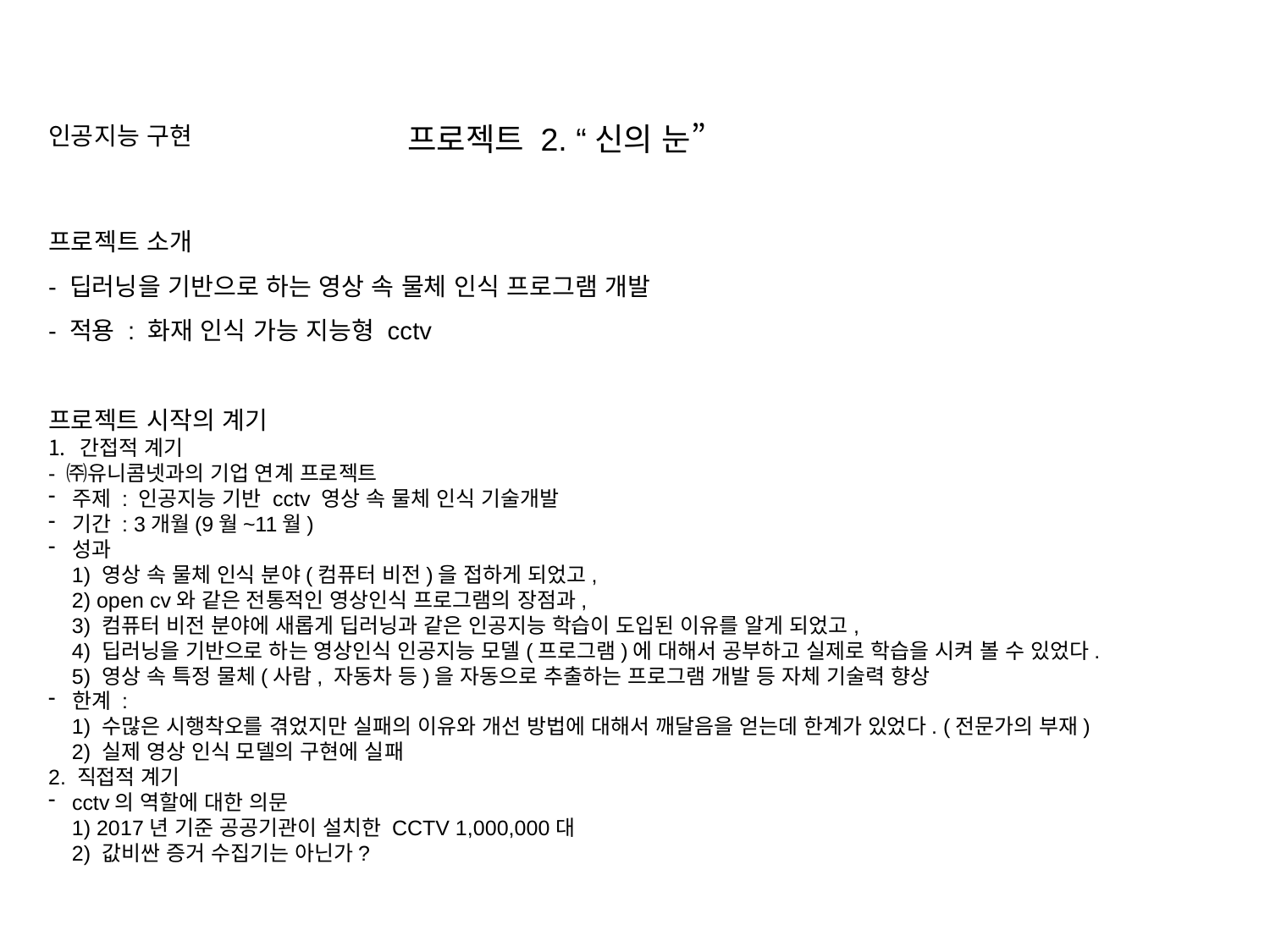

프로젝트 2. “신의 눈”
인공지능 구현
프로젝트 소개
- 딥러닝을 기반으로 하는 영상 속 물체 인식 프로그램 개발
- 적용 : 화재 인식 가능 지능형 cctv
프로젝트 시작의 계기
간접적 계기
- ㈜유니콤넷과의 기업 연계 프로젝트
주제 : 인공지능 기반 cctv 영상 속 물체 인식 기술개발
기간 : 3개월(9월~11월)
성과
    1) 영상 속 물체 인식 분야(컴퓨터 비전)을 접하게 되었고,
    2) open cv와 같은 전통적인 영상인식 프로그램의 장점과,
    3) 컴퓨터 비전 분야에 새롭게 딥러닝과 같은 인공지능 학습이 도입된 이유를 알게 되었고,
    4) 딥러닝을 기반으로 하는 영상인식 인공지능 모델(프로그램)에 대해서 공부하고 실제로 학습을 시켜 볼 수 있었다.
    5) 영상 속 특정 물체(사람, 자동차 등)을 자동으로 추출하는 프로그램 개발 등 자체 기술력 향상
한계 :
    1) 수많은 시행착오를 겪었지만 실패의 이유와 개선 방법에 대해서 깨달음을 얻는데 한계가 있었다. (전문가의 부재)
    2) 실제 영상 인식 모델의 구현에 실패
2. 직접적 계기
cctv의 역할에 대한 의문
    1) 2017년 기준 공공기관이 설치한 CCTV 1,000,000대
    2) 값비싼 증거 수집기는 아닌가?